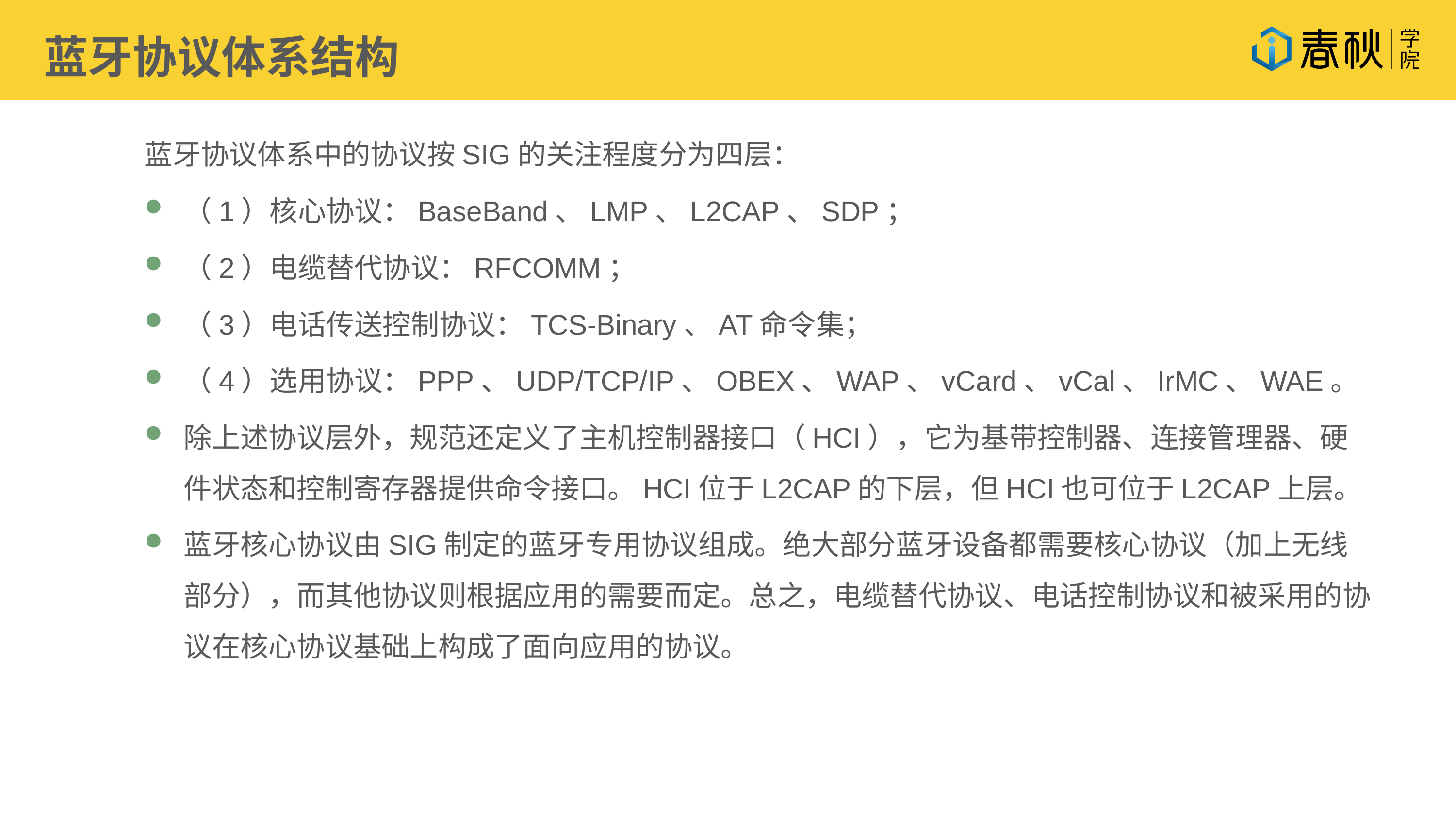

蓝牙协议体系结构
蓝牙协议体系中的协议按SIG的关注程度分为四层：
（1）核心协议：BaseBand、LMP、L2CAP、SDP；
（2）电缆替代协议：RFCOMM；
（3）电话传送控制协议：TCS-Binary、AT命令集；
（4）选用协议：PPP、UDP/TCP/IP、OBEX、WAP、vCard、vCal、IrMC、WAE。
除上述协议层外，规范还定义了主机控制器接口（HCI），它为基带控制器、连接管理器、硬件状态和控制寄存器提供命令接口。HCI位于L2CAP的下层，但HCI也可位于L2CAP上层。
蓝牙核心协议由SIG制定的蓝牙专用协议组成。绝大部分蓝牙设备都需要核心协议（加上无线部分），而其他协议则根据应用的需要而定。总之，电缆替代协议、电话控制协议和被采用的协议在核心协议基础上构成了面向应用的协议。